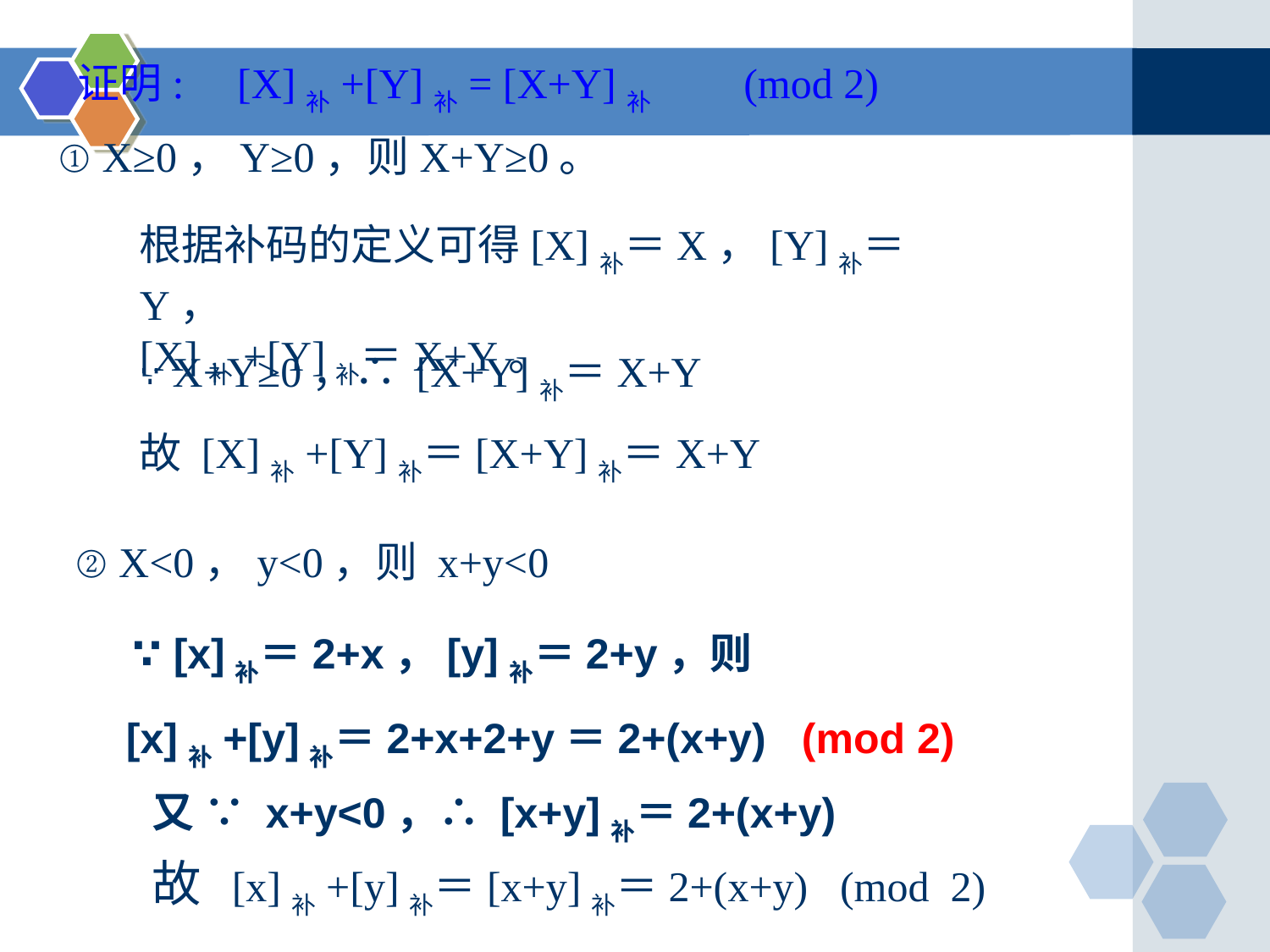

证明:     [X]补+[Y]补= [X+Y]补               (mod 2)
① X≥0，Y≥0，则X+Y≥0。
根据补码的定义可得[X]补＝X，[Y]补＝Y，
[X]补+[Y]补＝X+Y。
∵ X+Y≥0，∴ [X+Y]补＝X+Y
故 [X]补+[Y]补＝[X+Y]补＝X+Y
② X<0，y<0，则 x+y<0
 ∵ [x]补＝2+x，[y]补＝2+y，则
 [x]补+[y]补＝2+x+2+y＝2+(x+y)   (mod 2)
 又 ∵ x+y<0，∴ [x+y]补＝2+(x+y)
 故  [x]补+[y]补＝[x+y]补＝2+(x+y)   (mod  2)